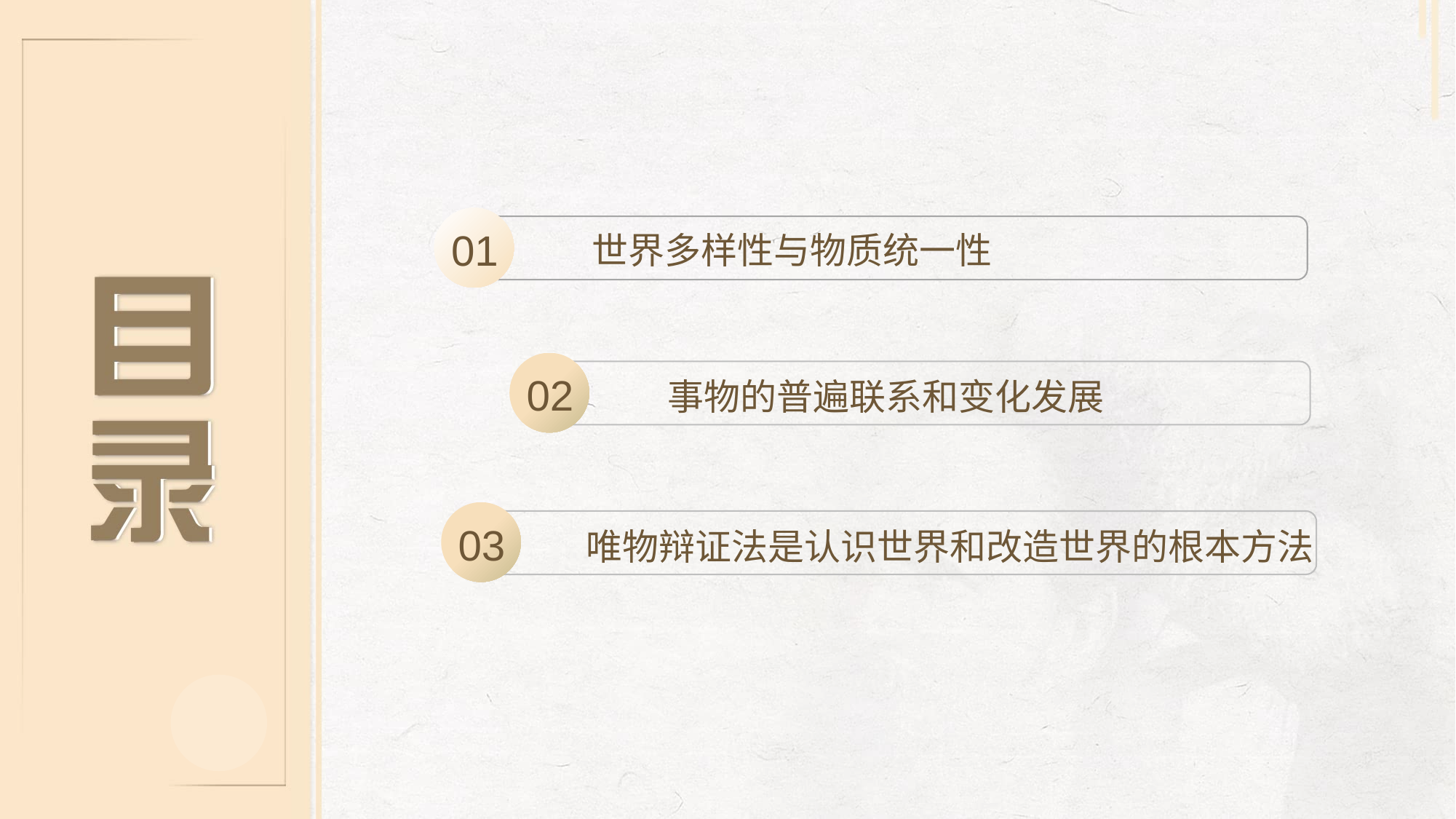

01

世界多样性与物质统一性

02

事物的普遍联系和变化发展

03

唯物辩证法是认识世界和改造世界的根本方法